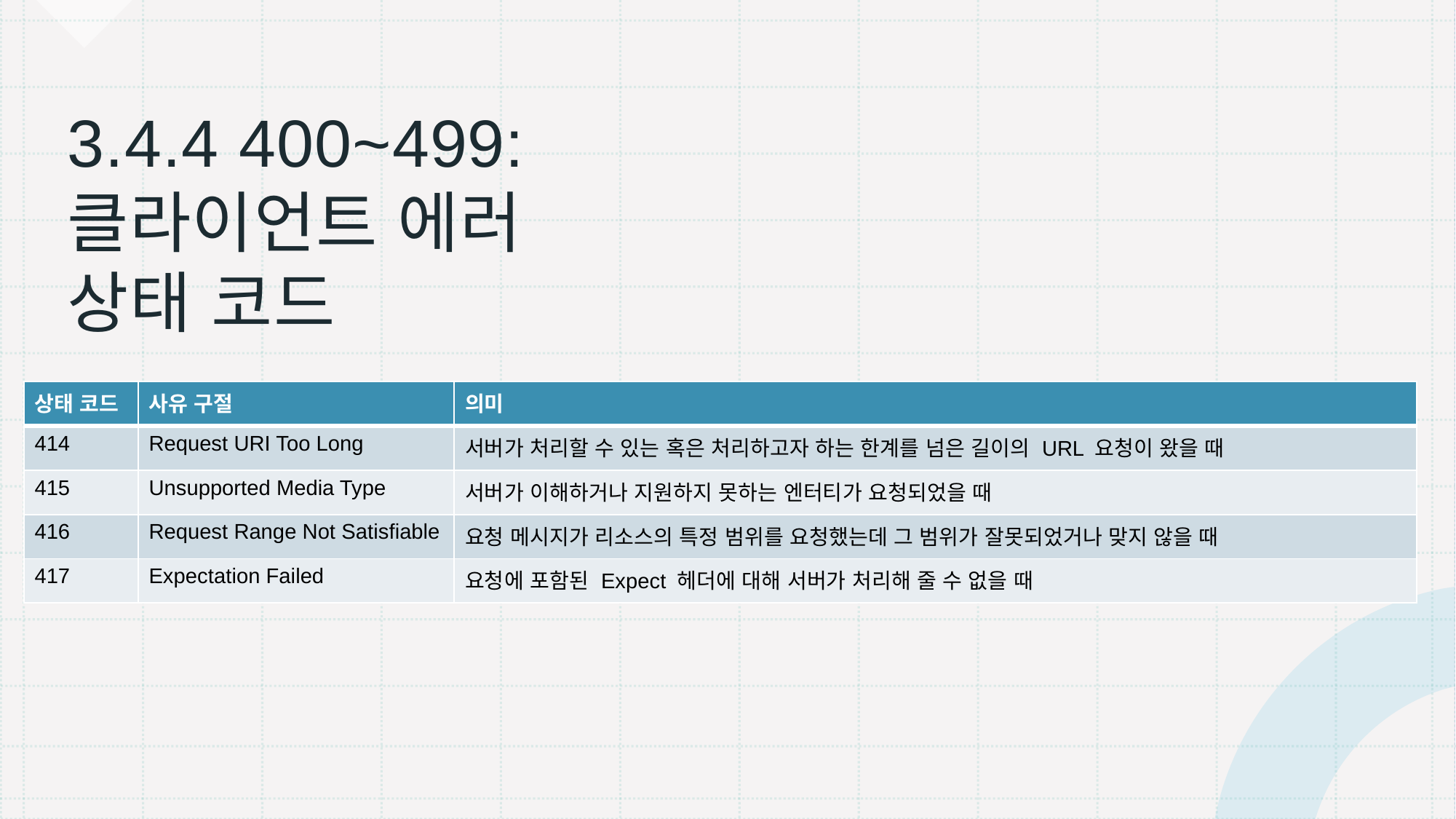

# 3.4.4 400~499: 클라이언트 에러 상태 코드
| 상태 코드 | 사유 구절 | 의미 |
| --- | --- | --- |
| 414 | Request URI Too Long | 서버가 처리할 수 있는 혹은 처리하고자 하는 한계를 넘은 길이의 URL 요청이 왔을 때 |
| 415 | Unsupported Media Type | 서버가 이해하거나 지원하지 못하는 엔터티가 요청되었을 때 |
| 416 | Request Range Not Satisfiable | 요청 메시지가 리소스의 특정 범위를 요청했는데 그 범위가 잘못되었거나 맞지 않을 때 |
| 417 | Expectation Failed | 요청에 포함된 Expect 헤더에 대해 서버가 처리해 줄 수 없을 때 |